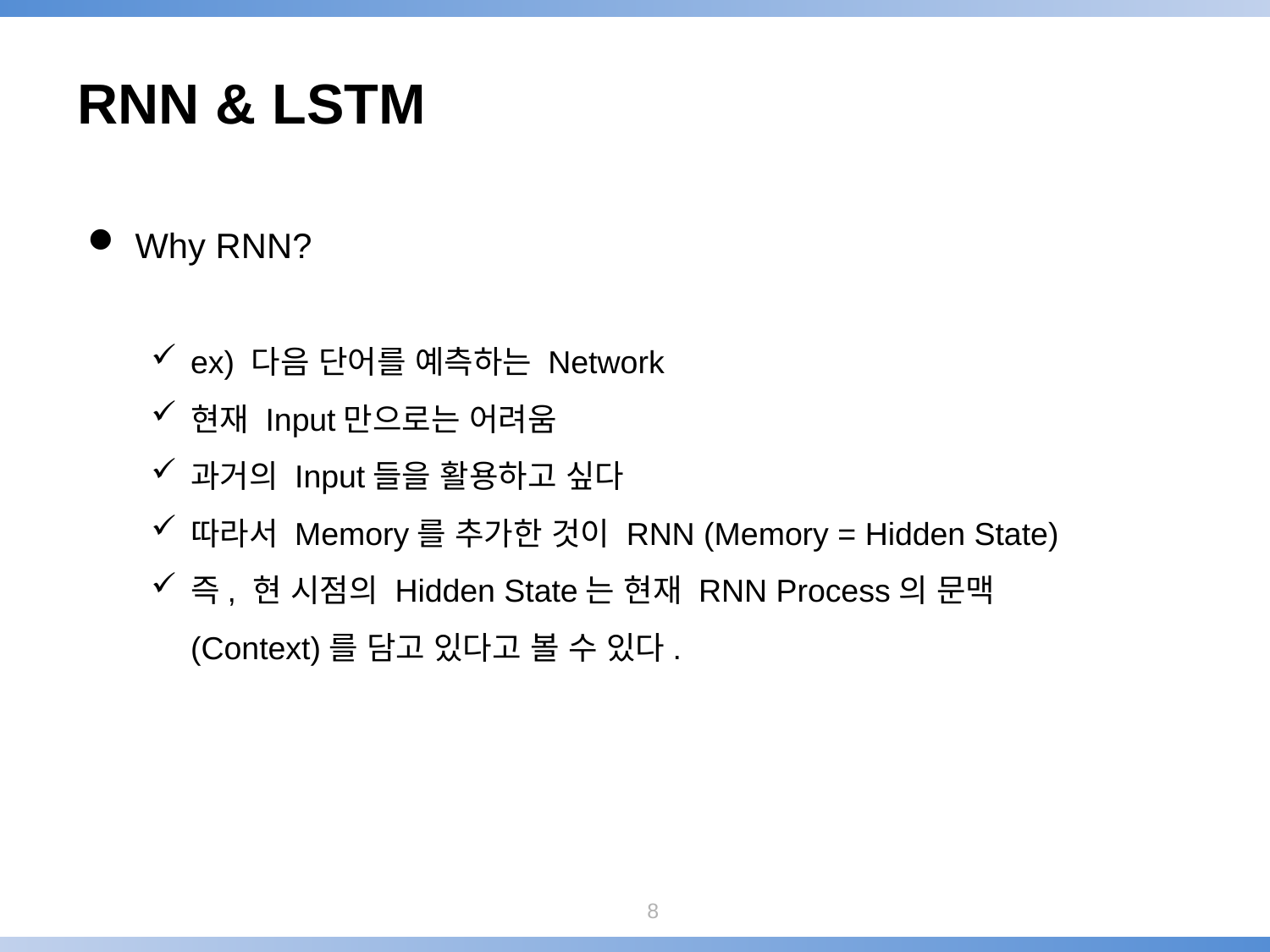

# RNN & LSTM
Why RNN?

ex) 다음 단어를 예측하는 Network
현재 Input만으로는 어려움
과거의 Input들을 활용하고 싶다
따라서 Memory를 추가한 것이 RNN (Memory = Hidden State)
즉, 현 시점의 Hidden State는 현재 RNN Process의 문맥 (Context)를 담고 있다고 볼 수 있다.
8